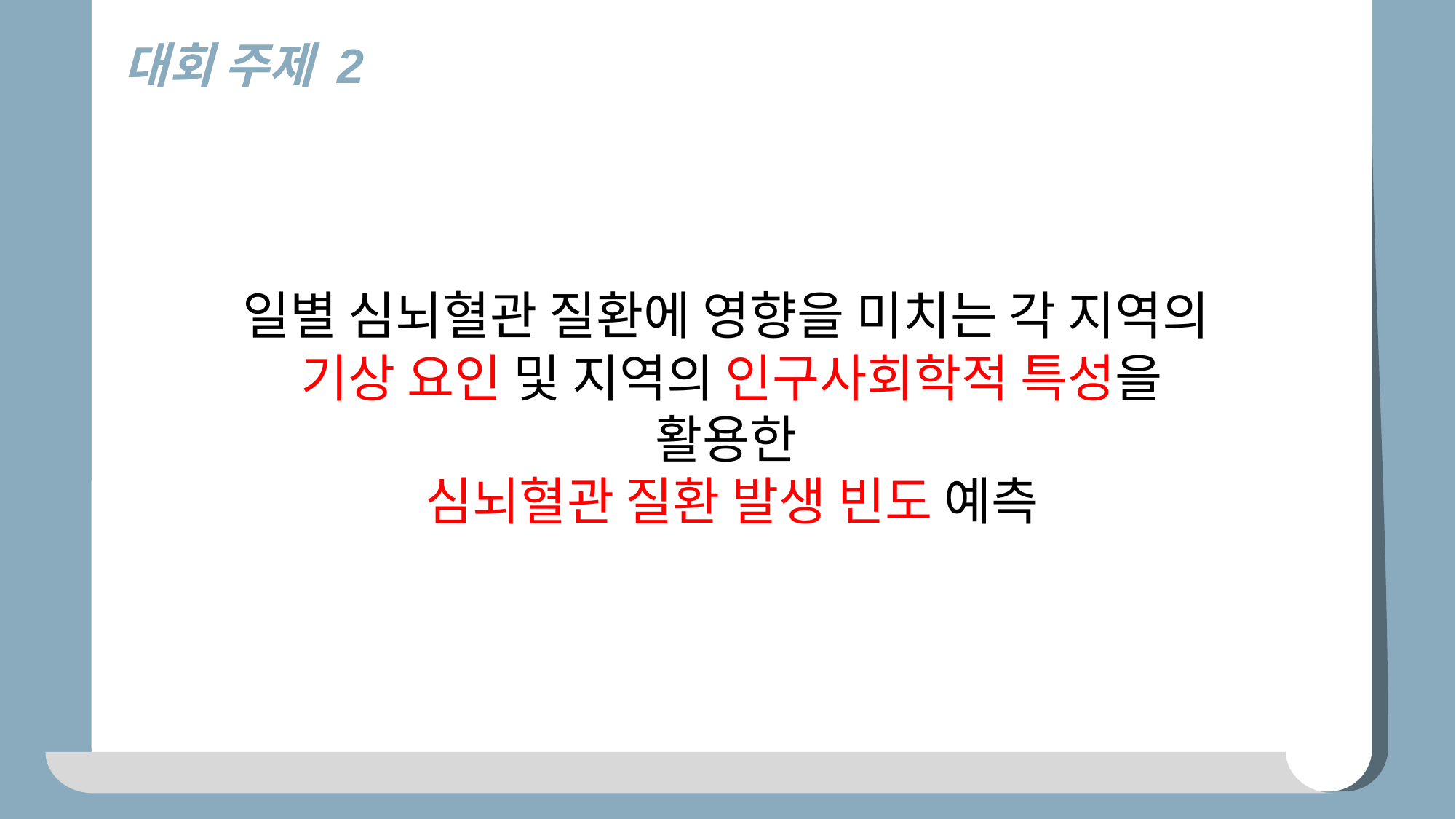

대회 주제 2

일별 심뇌혈관 질환에 영향을 미치는 각 지역의
기상 요인 및 지역의 인구사회학적 특성을 활용한
심뇌혈관 질환 발생 빈도 예측